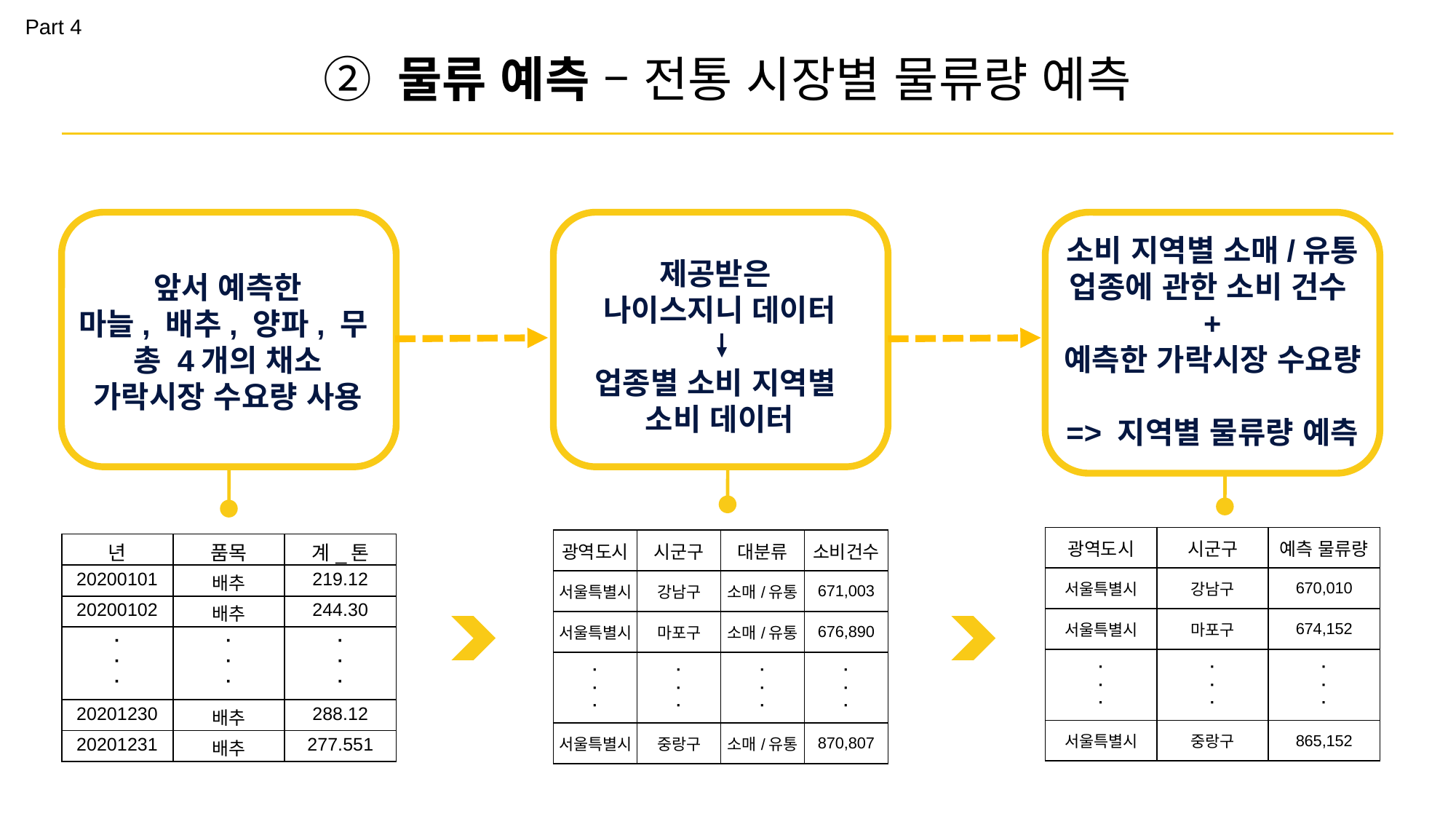

Part 4
② 물류 예측 – 전통 시장별 물류량 예측

소비 지역별 소매/유통 업종에 관한 소비 건수
+
예측한 가락시장 수요량

=> 지역별 물류량 예측
제공받은
나이스지니 데이터

업종별 소비 지역별
소비 데이터
앞서 예측한
마늘, 배추, 양파, 무
총 4개의 채소
가락시장 수요량 사용

| 광역도시 | 시군구 | 예측 물류량 |
| --- | --- | --- |
| 서울특별시 | 강남구 | 670,010 |
| 서울특별시 | 마포구 | 674,152 |
| · · · | · · · | · · · |
| 서울특별시 | 중랑구 | 865,152 |
| 광역도시 | 시군구 | 대분류 | 소비건수 |
| --- | --- | --- | --- |
| 서울특별시 | 강남구 | 소매/유통 | 671,003 |
| 서울특별시 | 마포구 | 소매/유통 | 676,890 |
| · · · | · · · | · · · | · · · |
| 서울특별시 | 중랑구 | 소매/유통 | 870,807 |
| 년 | 품목 | 계\_톤 |
| --- | --- | --- |
| 20200101 | 배추 | 219.12 |
| 20200102 | 배추 | 244.30 |
| · · · | · · · | · · · |
| 20201230 | 배추 | 288.12 |
| 20201231 | 배추 | 277.551 |